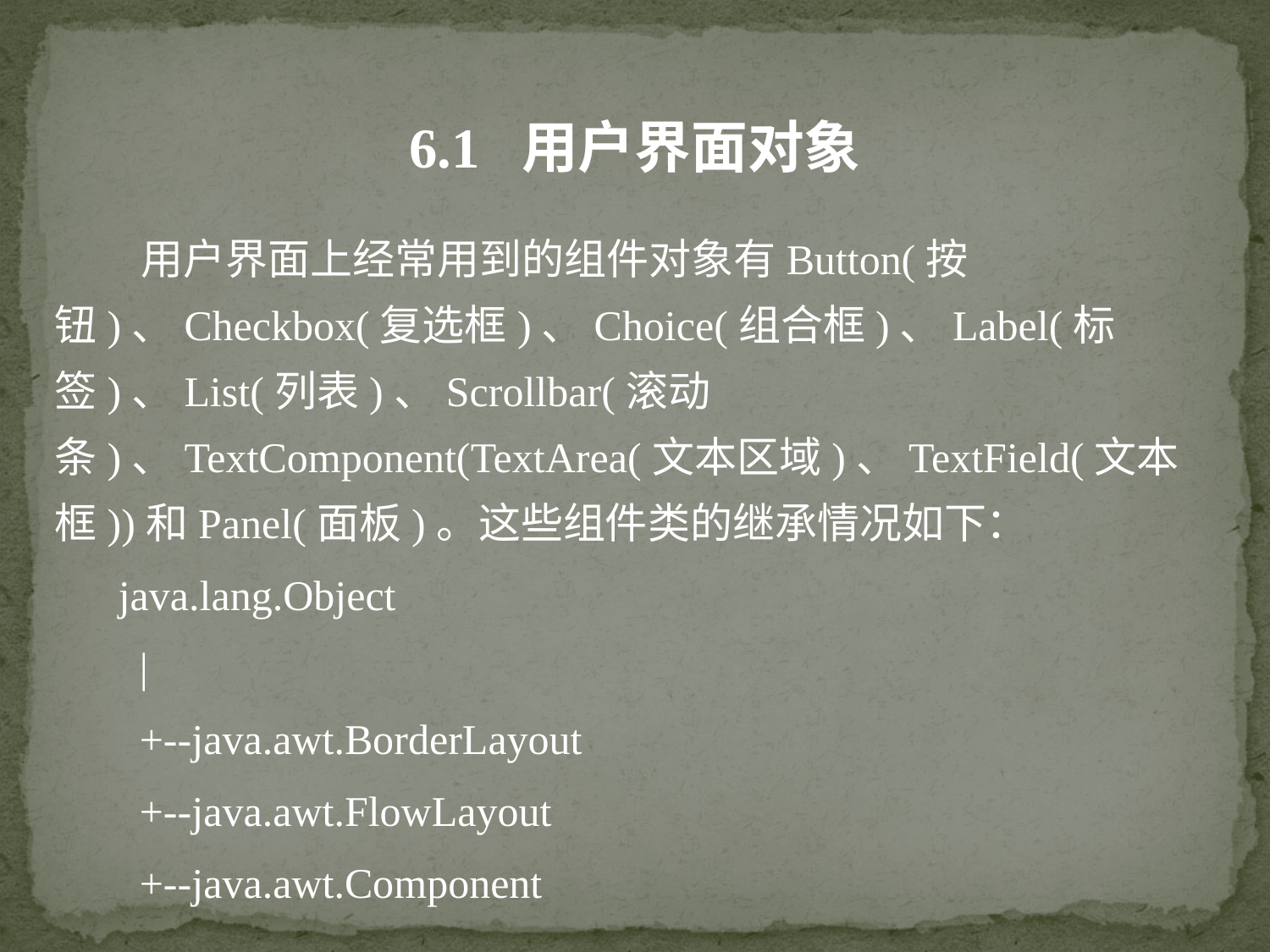

6.1  用户界面对象
        用户界面上经常用到的组件对象有Button(按钮)、Checkbox(复选框)、Choice(组合框)、Label(标签)、List(列表)、Scrollbar(滚动条)、TextComponent(TextArea(文本区域)、TextField(文本框))和Panel(面板)。这些组件类的继承情况如下：
java.lang.Object
  |
  +--java.awt.BorderLayout
  +--java.awt.FlowLayout
  +--java.awt.Component